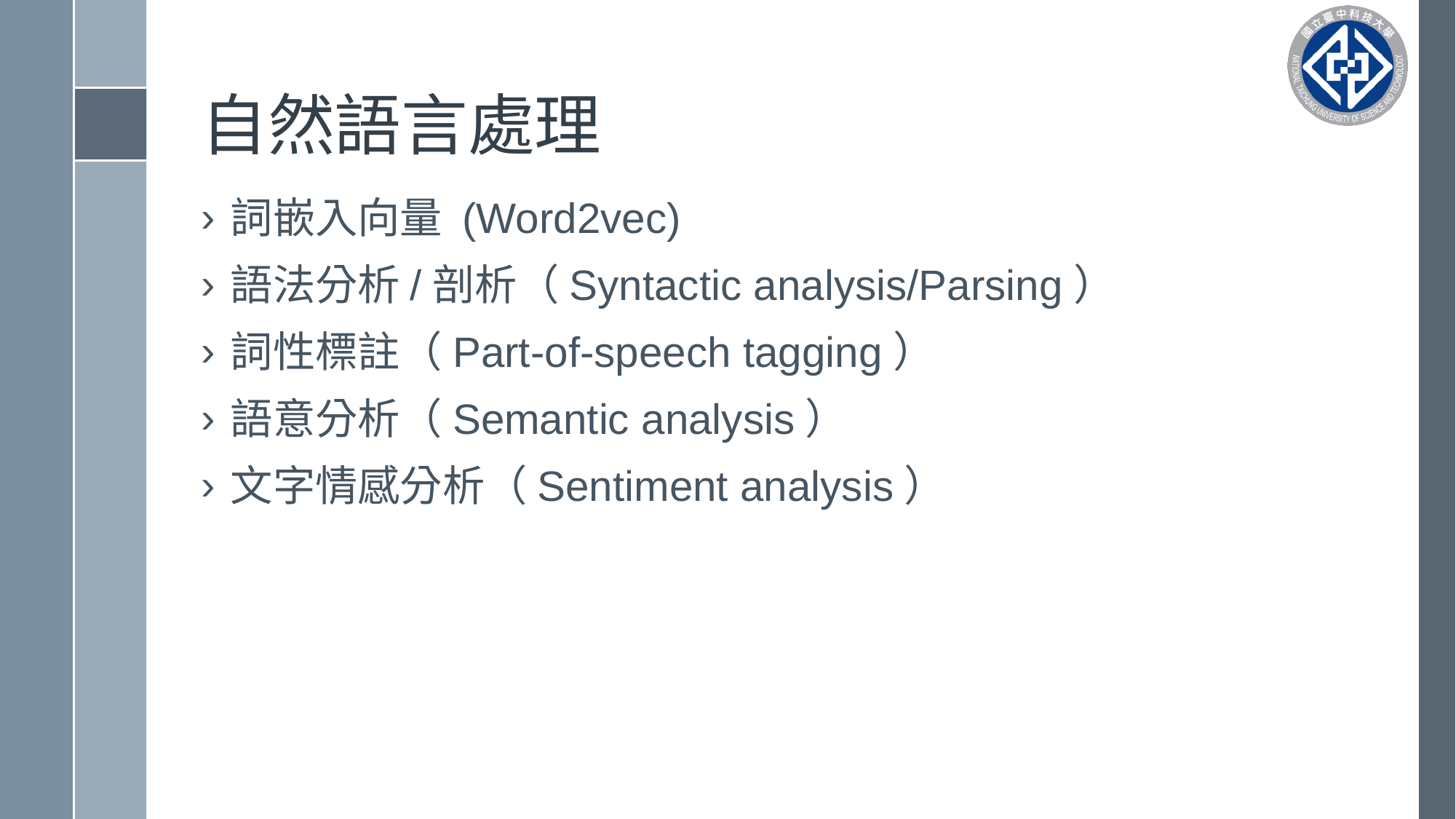

# 自然語言處理
詞嵌入向量 (Word2vec)
語法分析/剖析（Syntactic analysis/Parsing）
詞性標註（Part-of-speech tagging）
語意分析（Semantic analysis）
文字情感分析（Sentiment analysis）